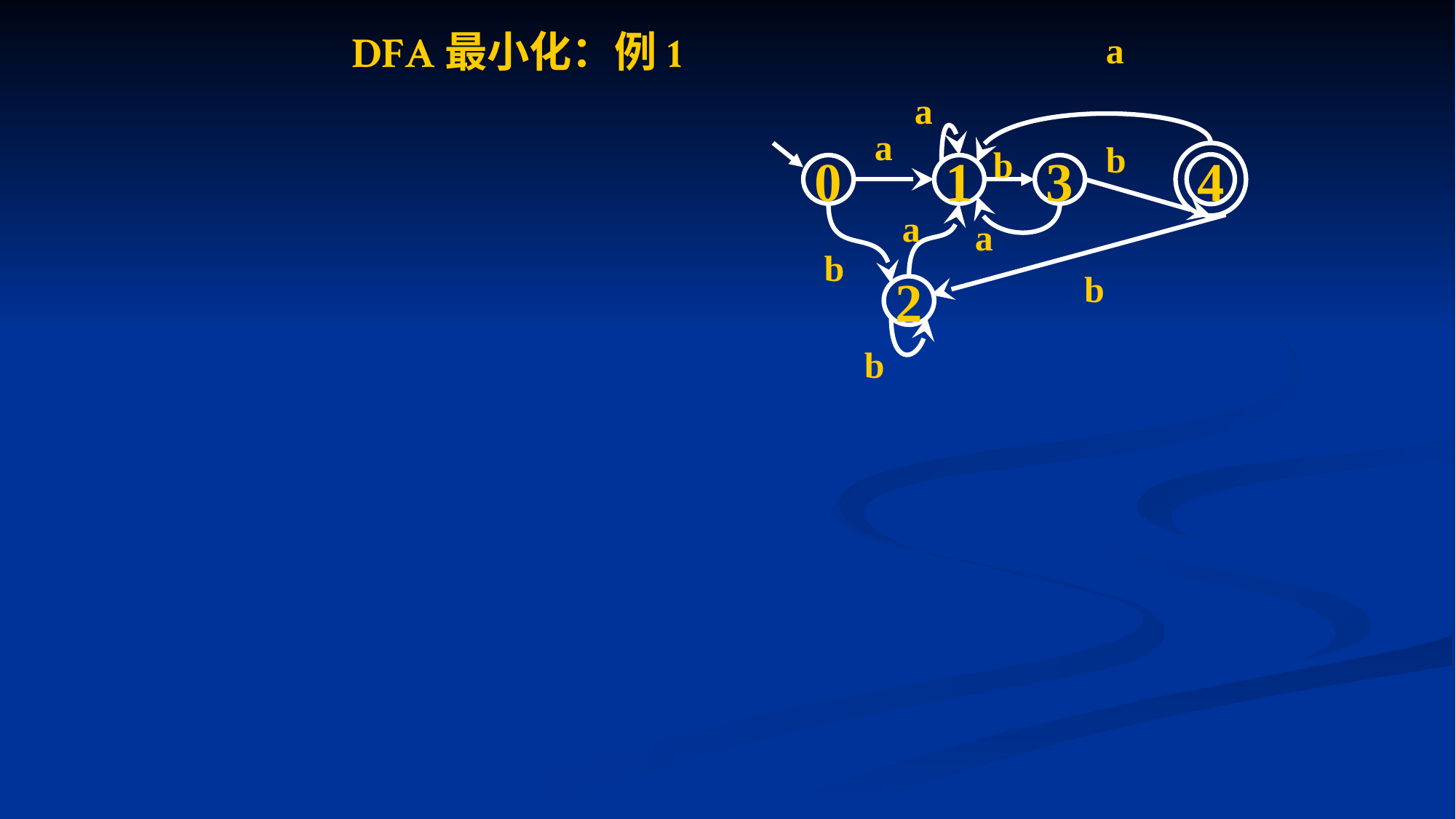

DFA最小化：例1
a
a
a
b
b

4
0
1
3
a
a

b
b
2
b
102